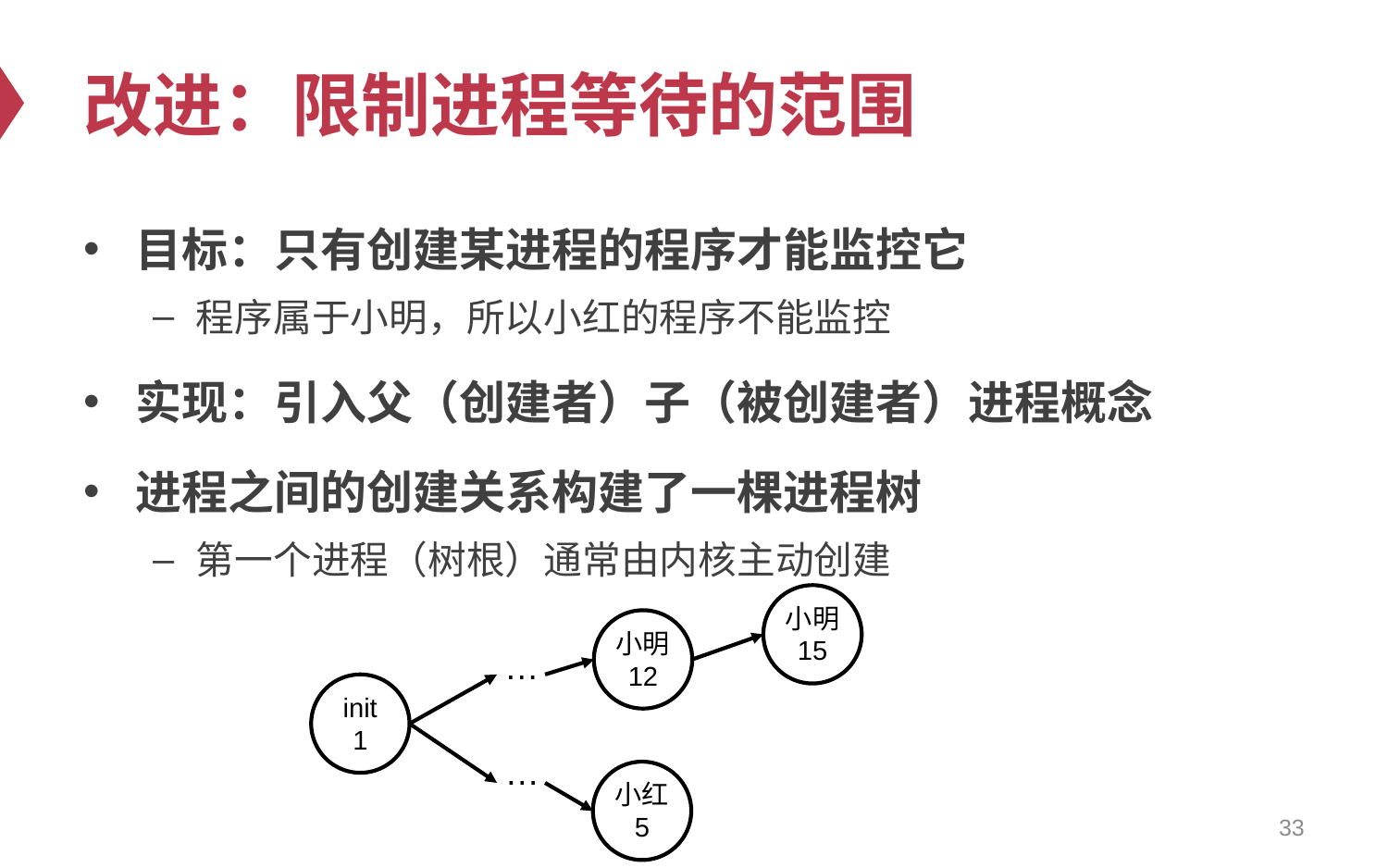

# 改进：限制进程等待的范围
目标：只有创建某进程的程序才能监控它
程序属于小明，所以小红的程序不能监控
实现：引入父（创建者）子（被创建者）进程概念
进程之间的创建关系构建了一棵进程树
第一个进程（树根）通常由内核主动创建

小明
15

小明
12
…

init
1
…

小红
5
33